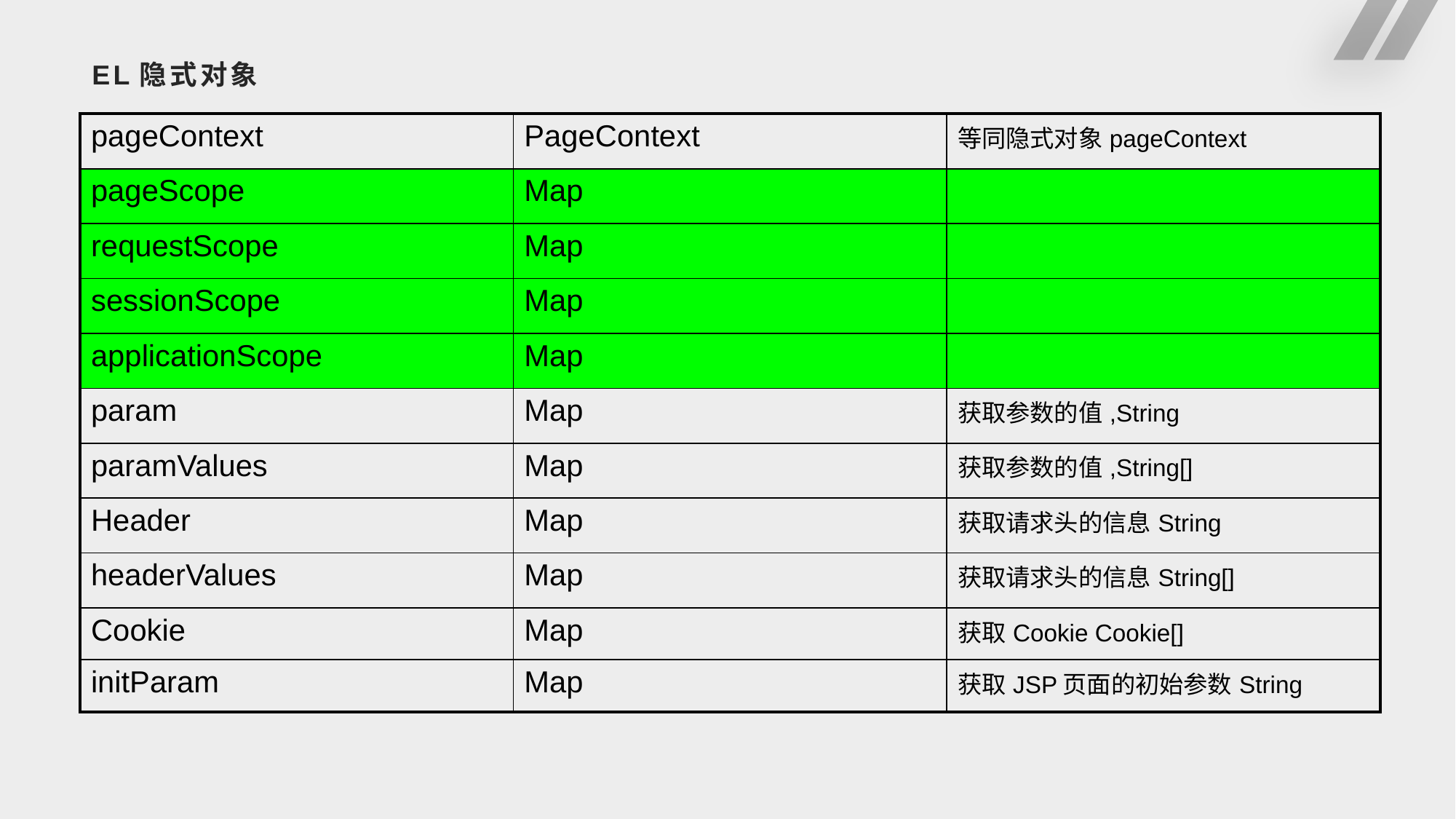

# EL隐式对象
| pageContext | PageContext | 等同隐式对象pageContext |
| --- | --- | --- |
| pageScope | Map |  |
| requestScope | Map |  |
| sessionScope | Map |  |
| applicationScope | Map |  |
| param | Map | 获取参数的值,String |
| paramValues | Map | 获取参数的值,String[] |
| Header | Map | 获取请求头的信息String |
| headerValues | Map | 获取请求头的信息String[] |
| Cookie | Map | 获取Cookie Cookie[] |
| initParam | Map | 获取JSP页面的初始参数String |